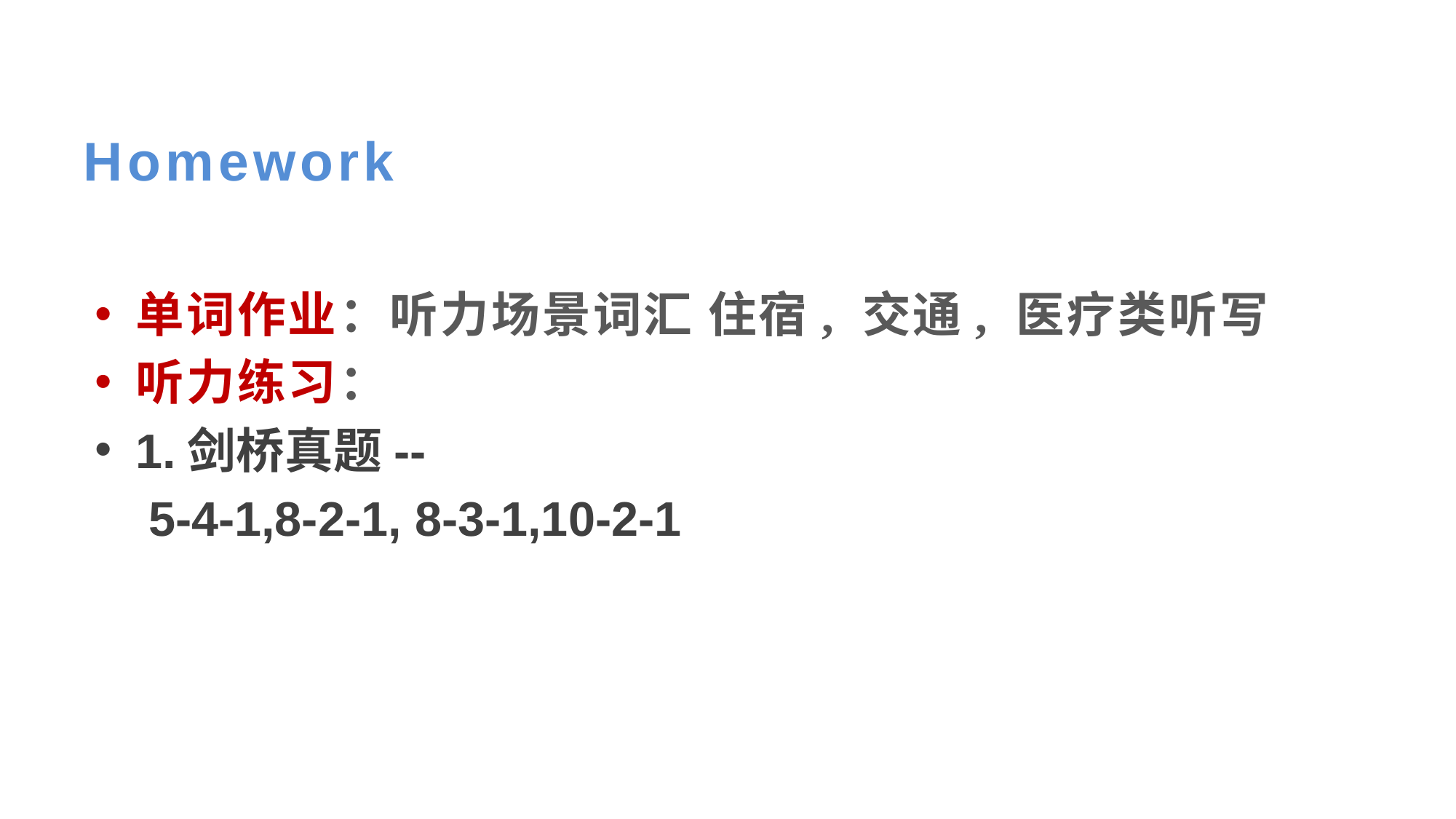

# Homework
单词作业：听力场景词汇 住宿, 交通, 医疗类听写
听力练习：
1.剑桥真题--
    5-4-1,8-2-1, 8-3-1,10-2-1